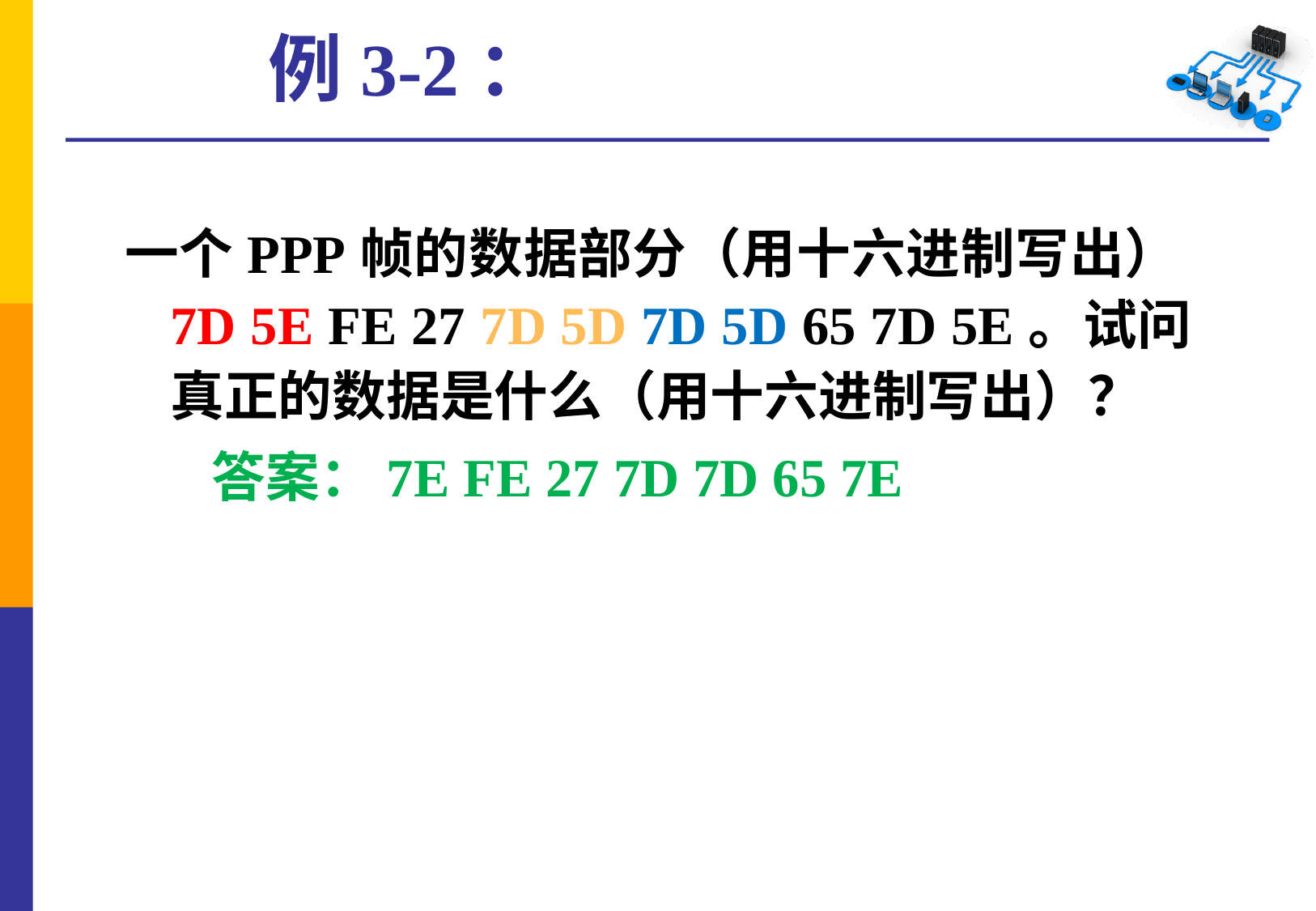

# 例3-2：
一个PPP帧的数据部分（用十六进制写出）7D 5E FE 27 7D 5D 7D 5D 65 7D 5E。试问真正的数据是什么（用十六进制写出）？
      答案：7E FE 27 7D 7D 65 7E